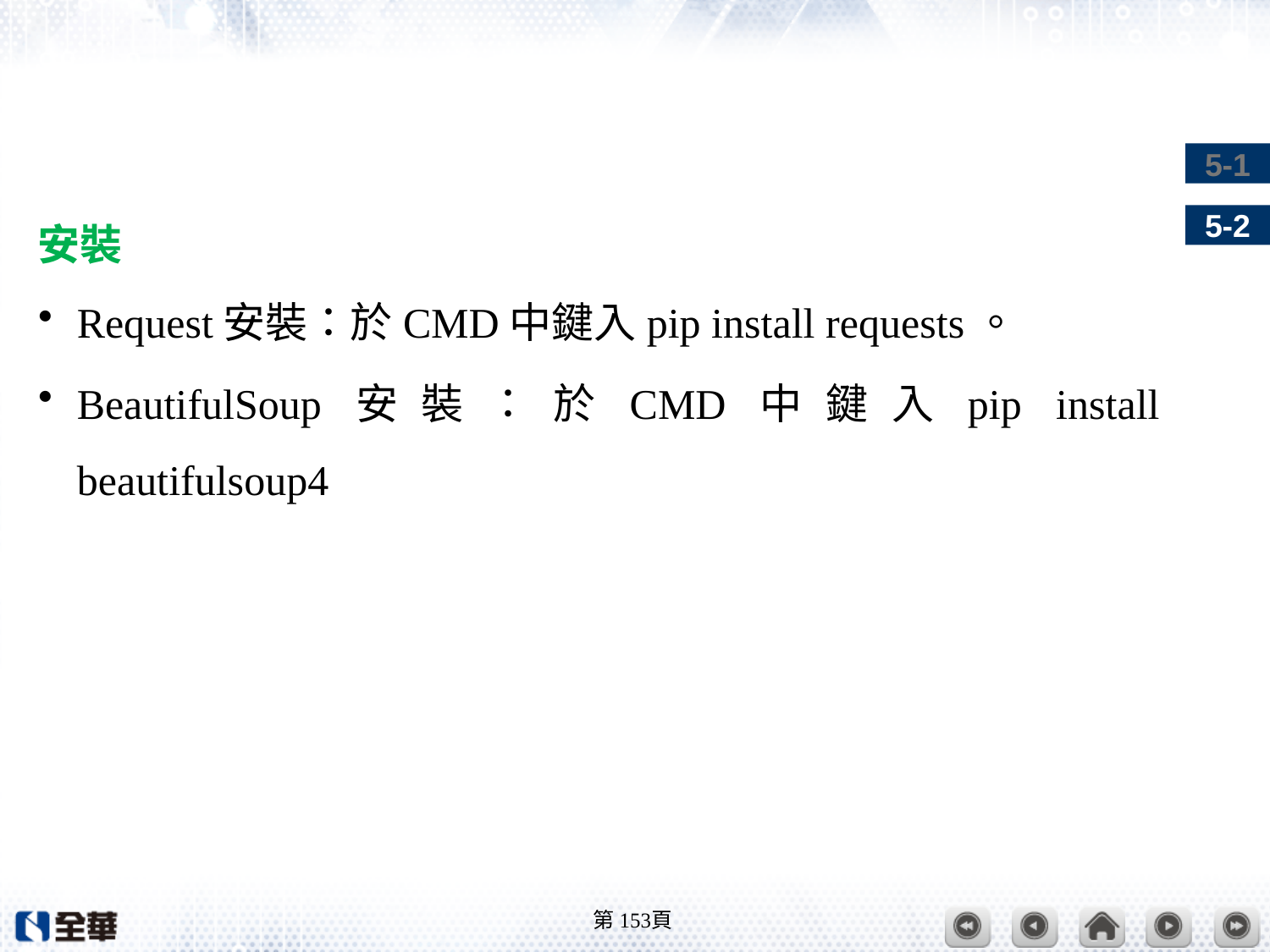

#
安裝
Request安裝：於CMD中鍵入pip install requests。
BeautifulSoup安裝：於CMD中鍵入pip install beautifulsoup4